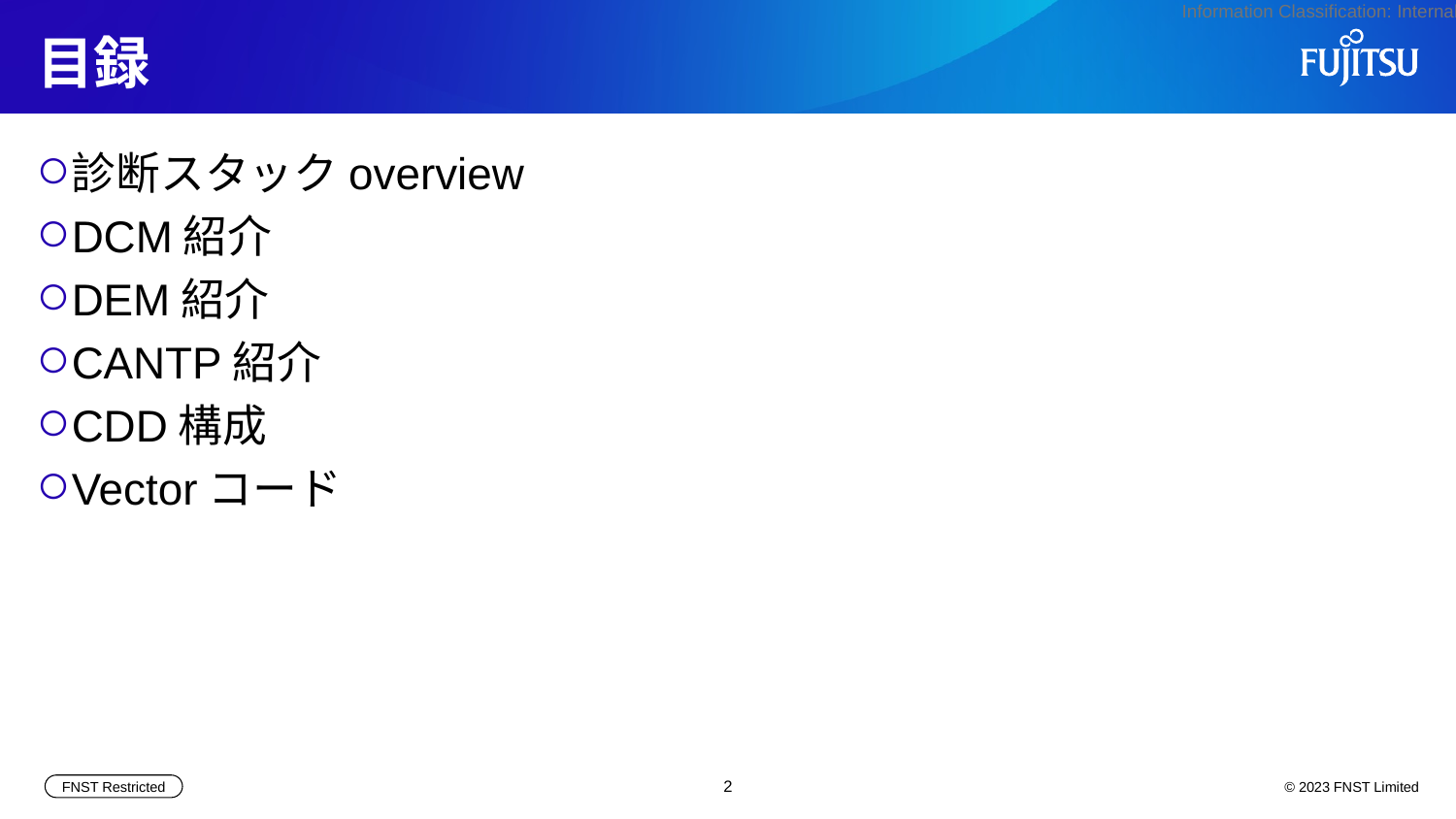

# 目録
診断スタックoverview
DCM紹介
DEM紹介
CANTP紹介
CDD構成
Vectorコード

2
© 2023 FNST Limited